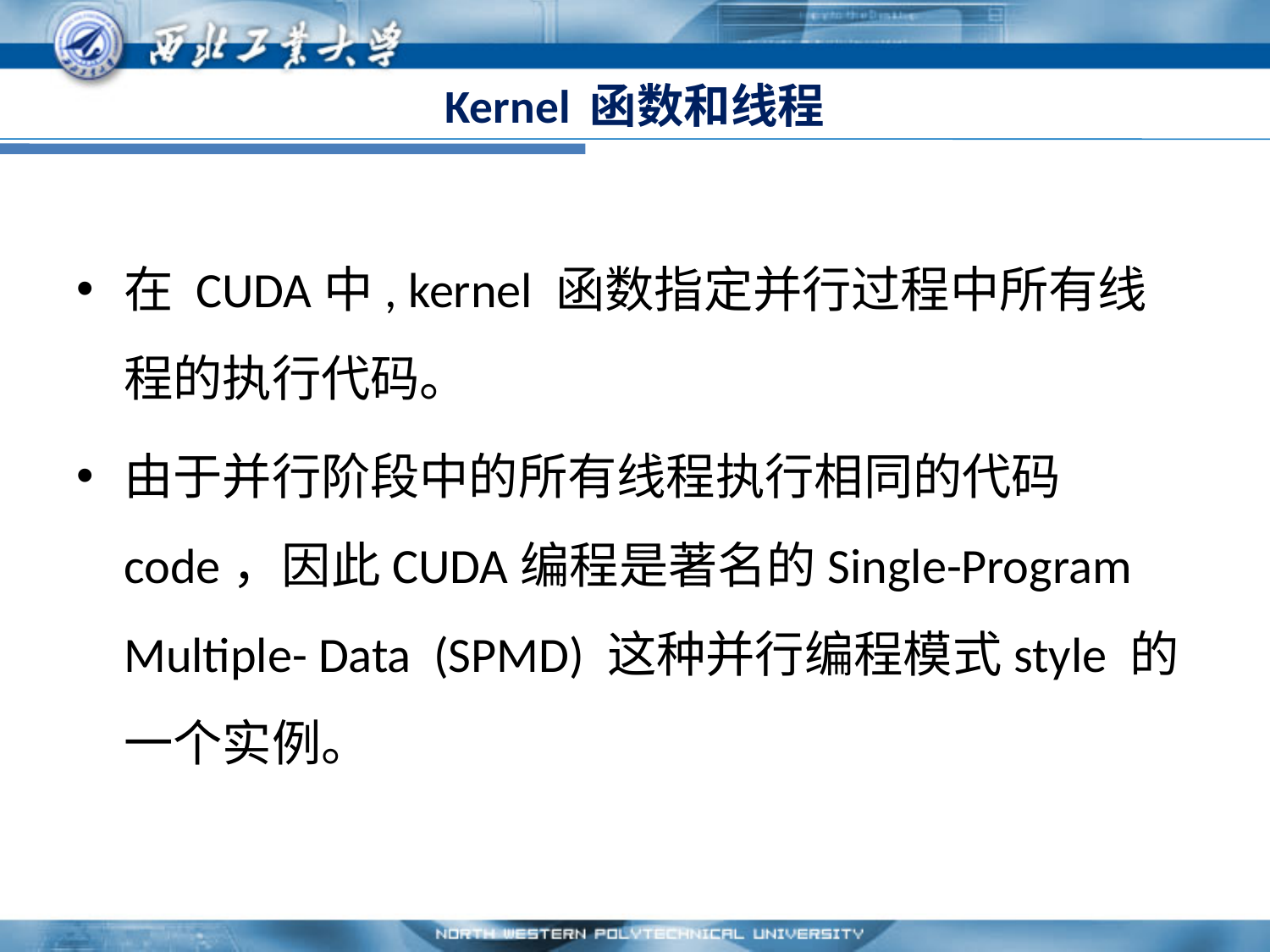

# Kernel 函数和线程
在 CUDA中, kernel 函数指定并行过程中所有线程的执行代码。
由于并行阶段中的所有线程执行相同的代码code，因此CUDA编程是著名的Single-Program  Multiple- Data  (SPMD) 这种并行编程模式style 的一个实例。